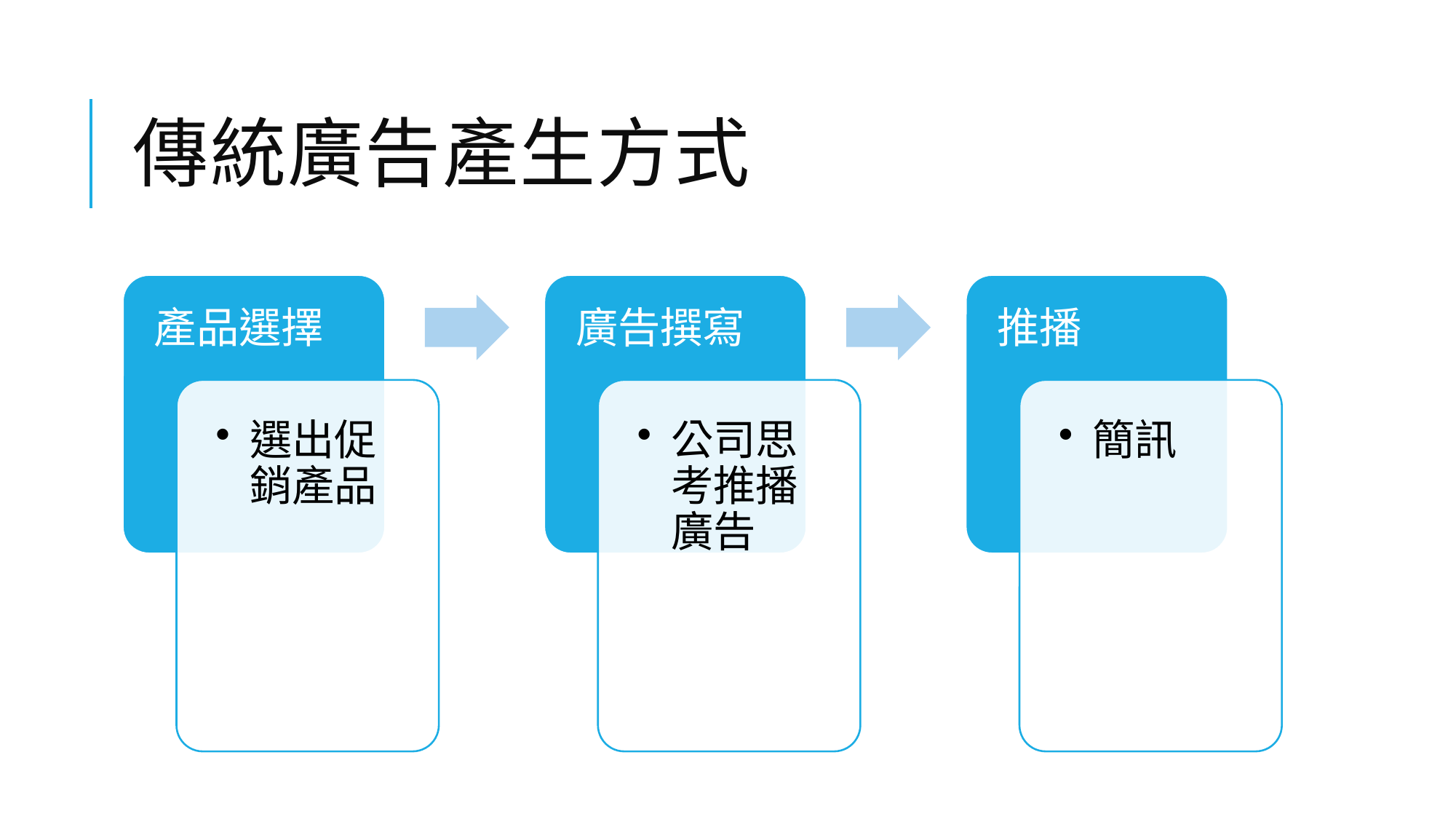

# 傳統廣告產生方式
產品選擇
選出促銷產品

廣告撰寫
公司思考推播廣告

推播
簡訊